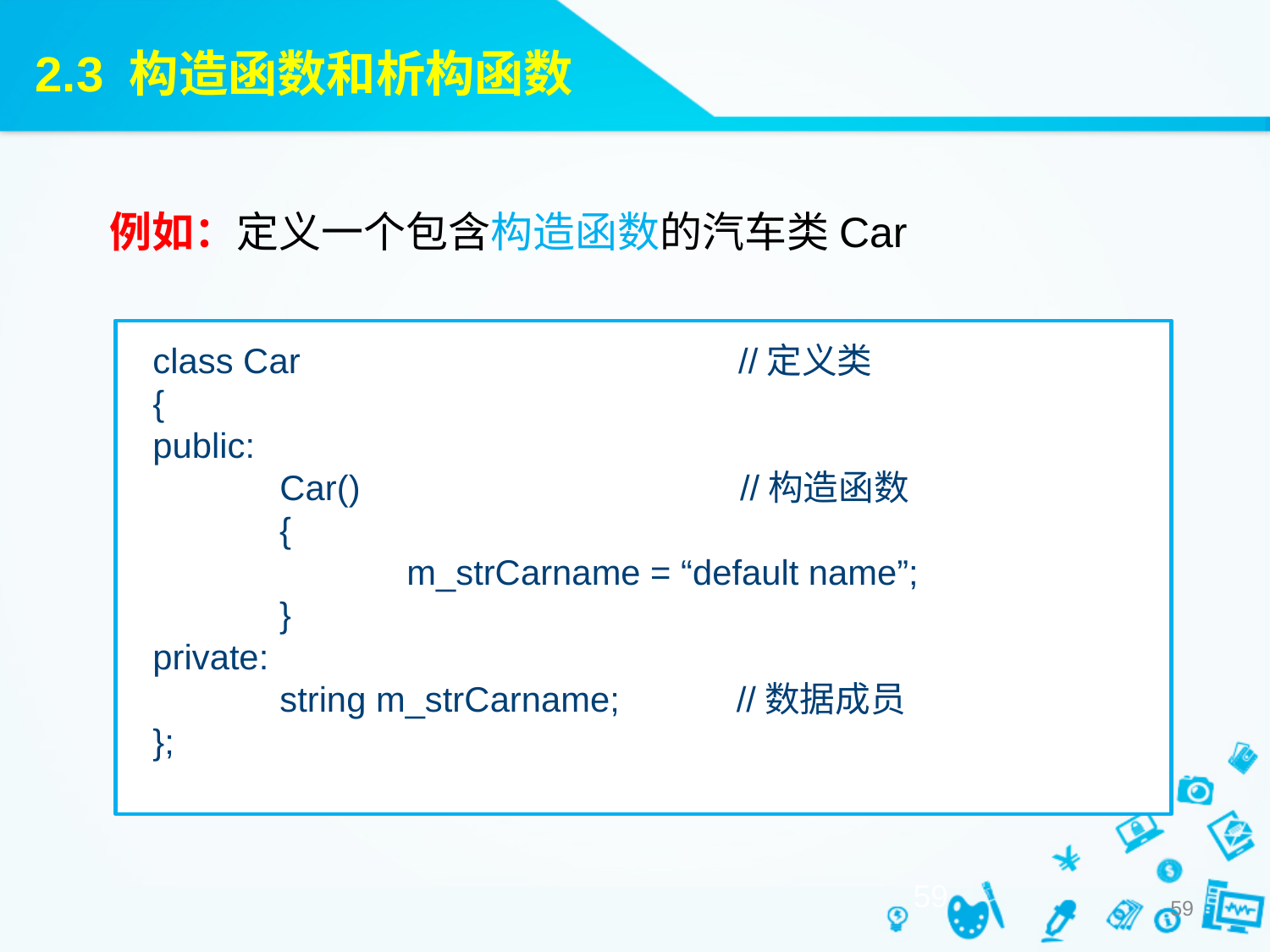

2.3 构造函数和析构函数
例如：定义一个包含构造函数的汽车类Car

class Car                                             //定义类
{
public:
	Car()                                       //构造函数
             {
		m_strCarname = “default name”;
             }
private:
	string m_strCarname;            //数据成员
};
59
59